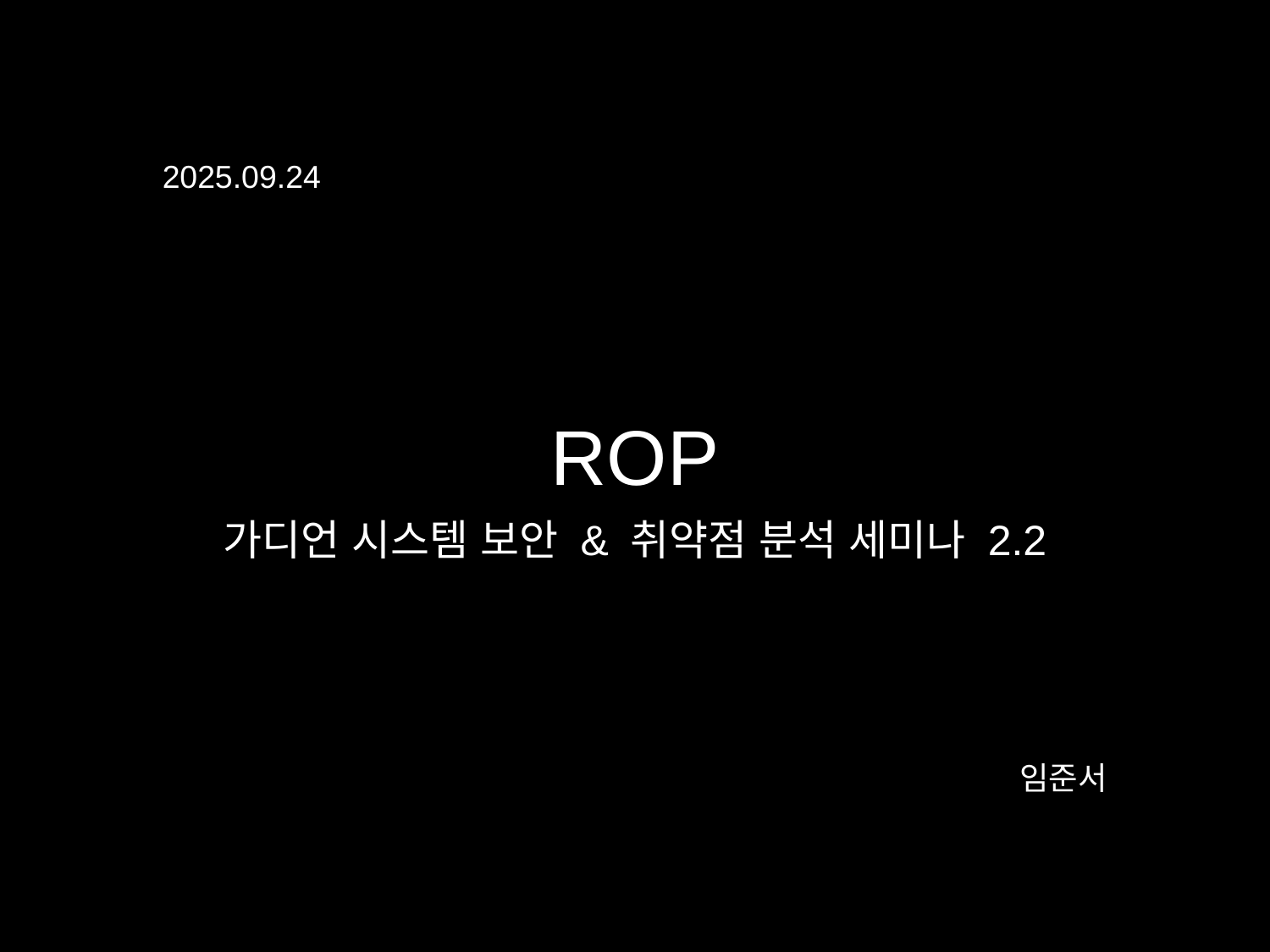

2025.09.24
ROP
가디언 시스템 보안 & 취약점 분석 세미나 2.2
임준서